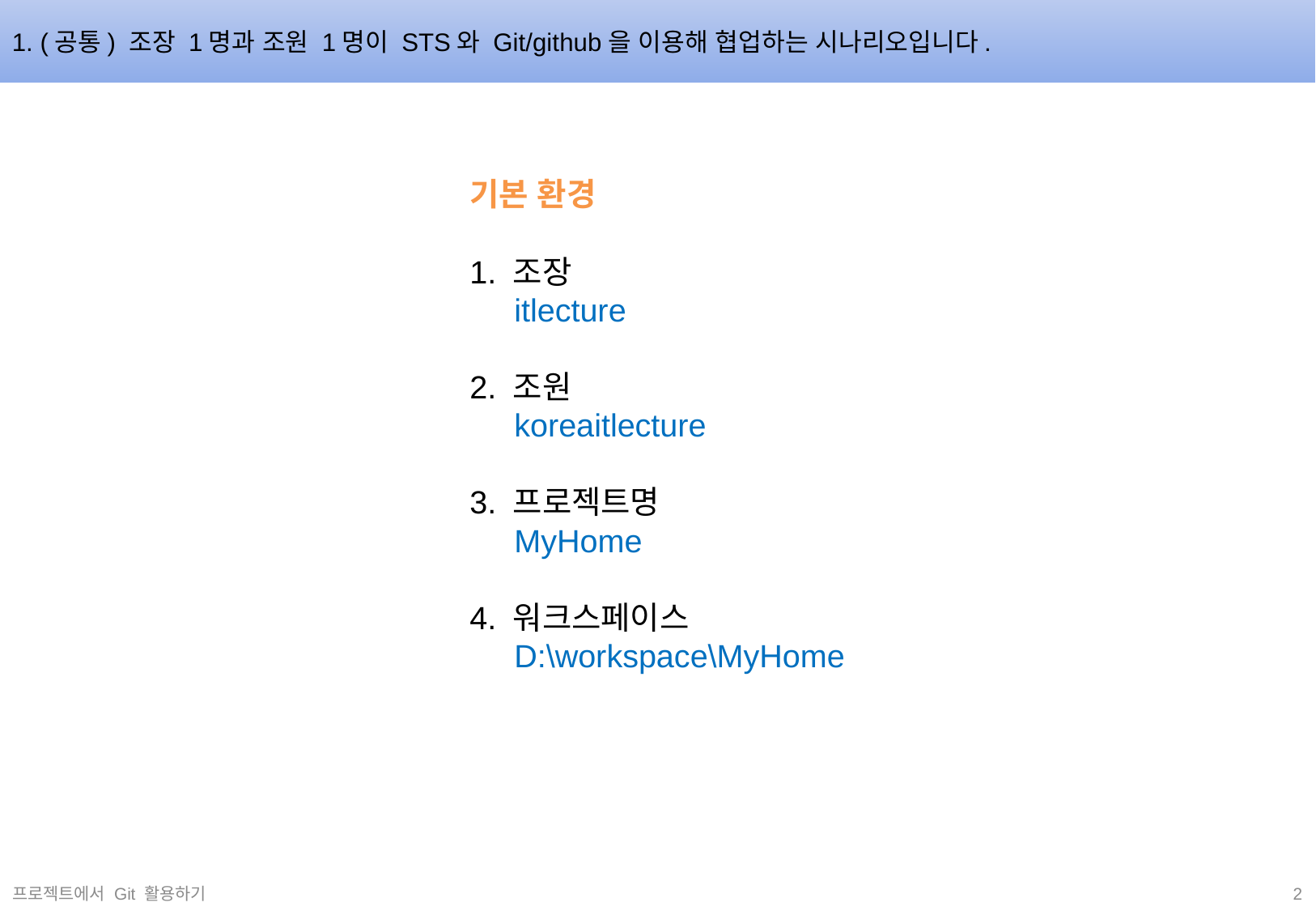

1. (공통) 조장 1명과 조원 1명이 STS와 Git/github을 이용해 협업하는 시나리오입니다.
기본 환경

1. 조장
     itlecture

2. 조원
     koreaitlecture

3. 프로젝트명
     MyHome

4. 워크스페이스
     D:\workspace\MyHome
프로젝트에서 Git 활용하기
2